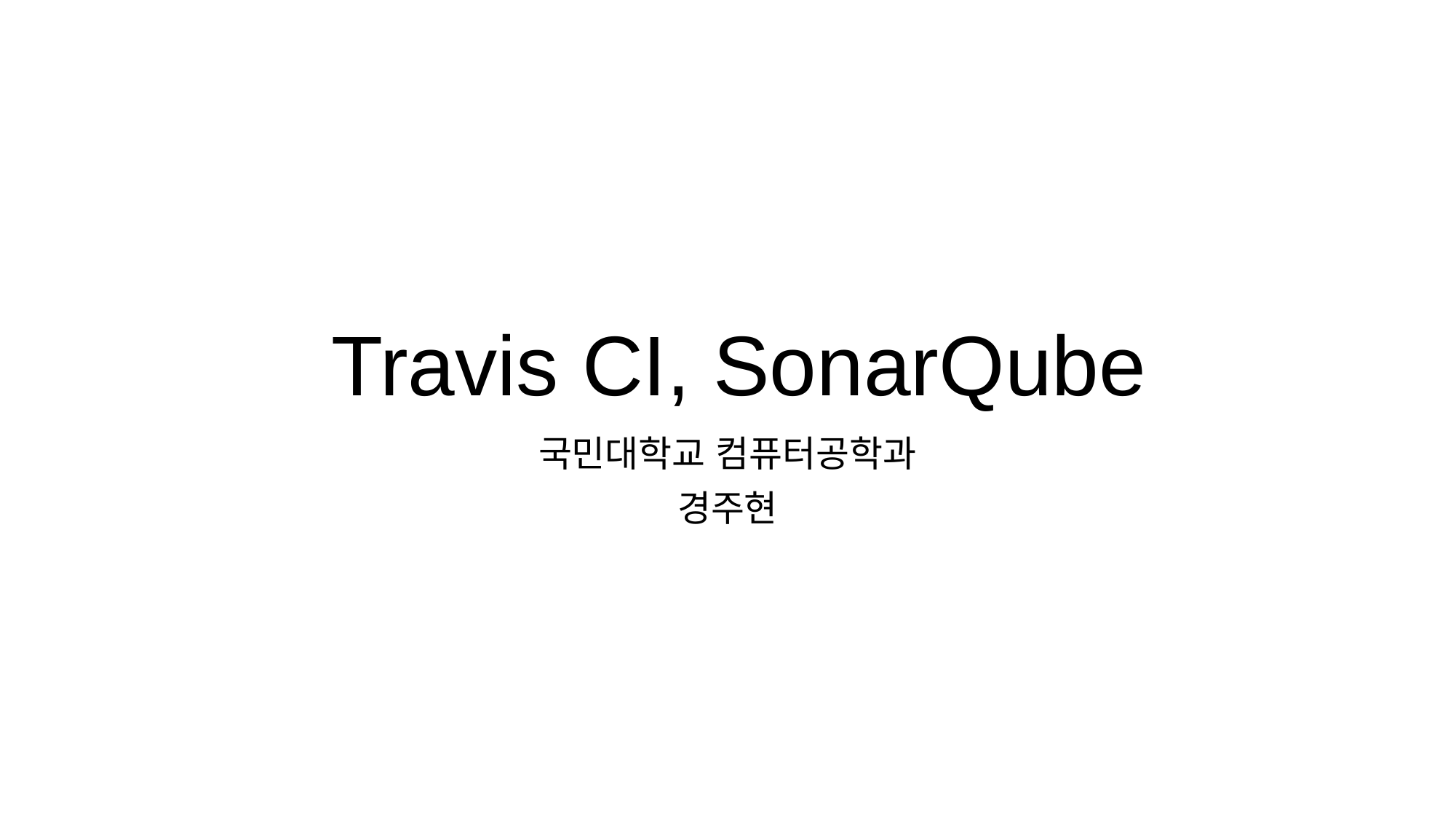

# Travis CI, SonarQube
국민대학교 컴퓨터공학과
경주현